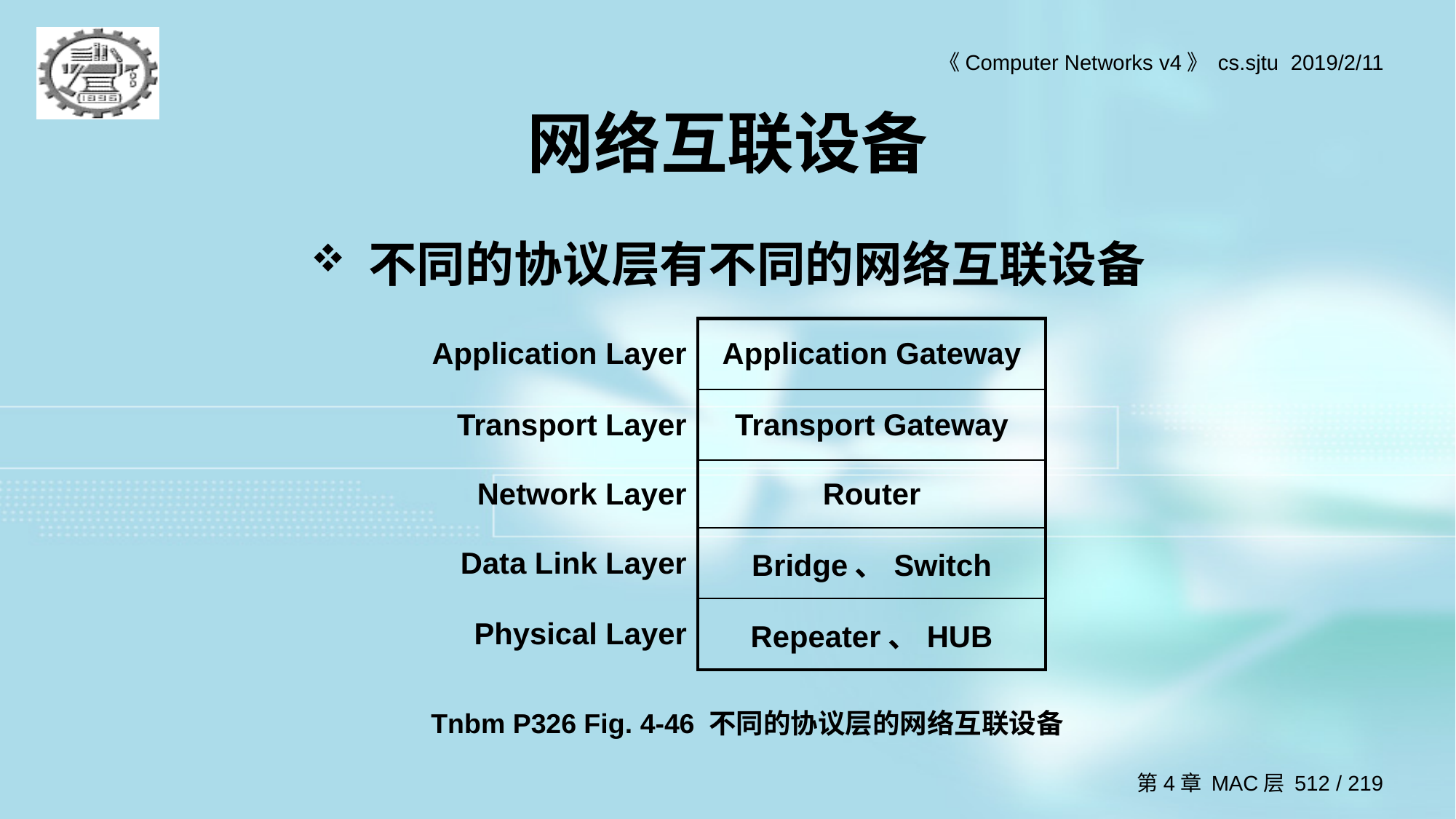

# 网络互联设备
不同的协议层有不同的网络互联设备
| Application Layer | Application Gateway |
| --- | --- |
| Transport Layer | Transport Gateway |
| Network Layer | Router |
| Data Link Layer | Bridge、Switch |
| Physical Layer | Repeater、HUB |
Tnbm P326 Fig. 4-46 不同的协议层的网络互联设备